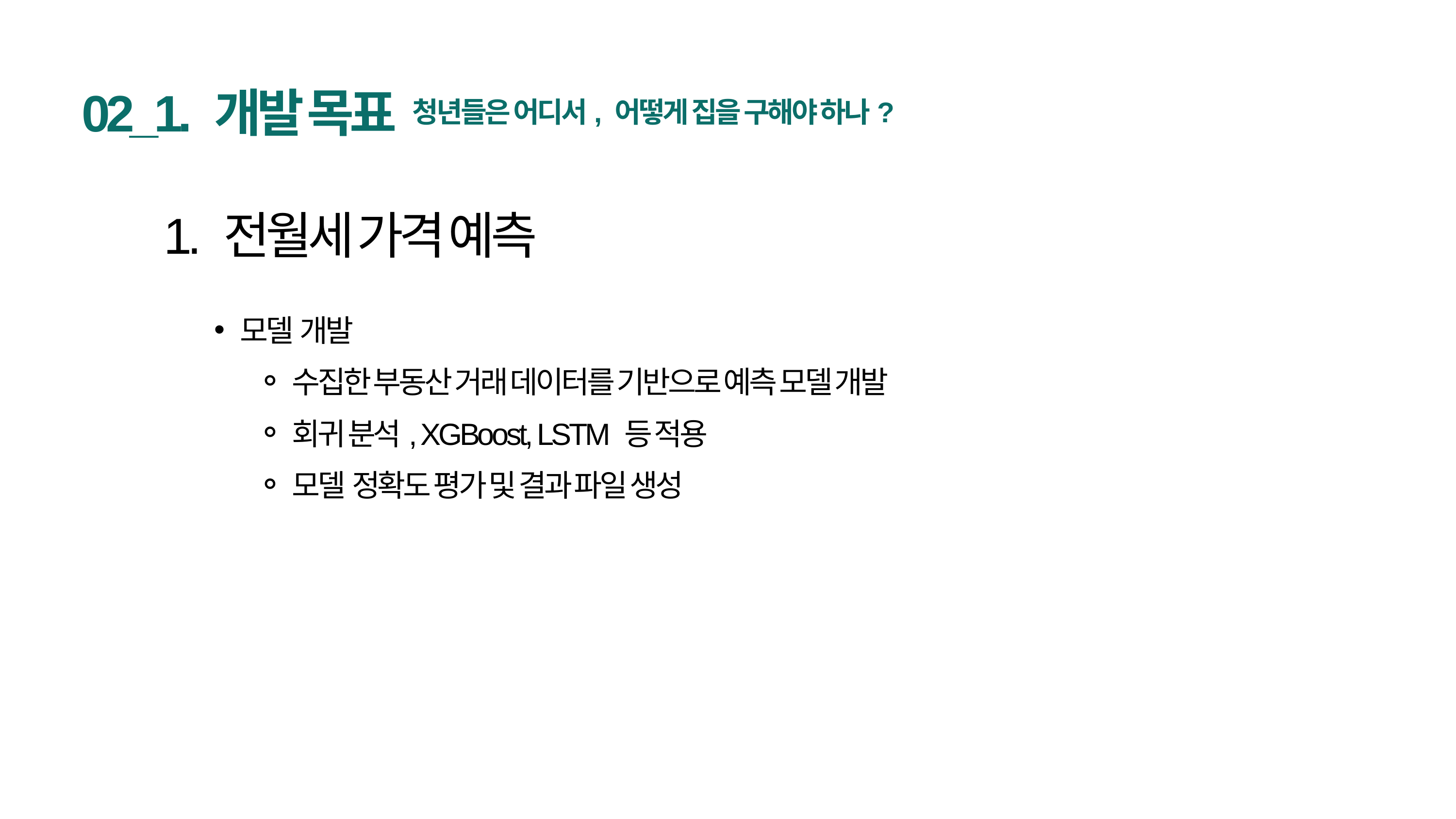

02_1. 개발 목표
청년들은 어디서, 어떻게 집을 구해야 하나?
1. 전월세 가격 예측
모델  개발
수집한 부동산 거래 데이터를 기반으로 예측 모델 개발
회귀 분석, XGBoost, LSTM 등 적용
모델  정확도 평가 및 결과 파일 생성